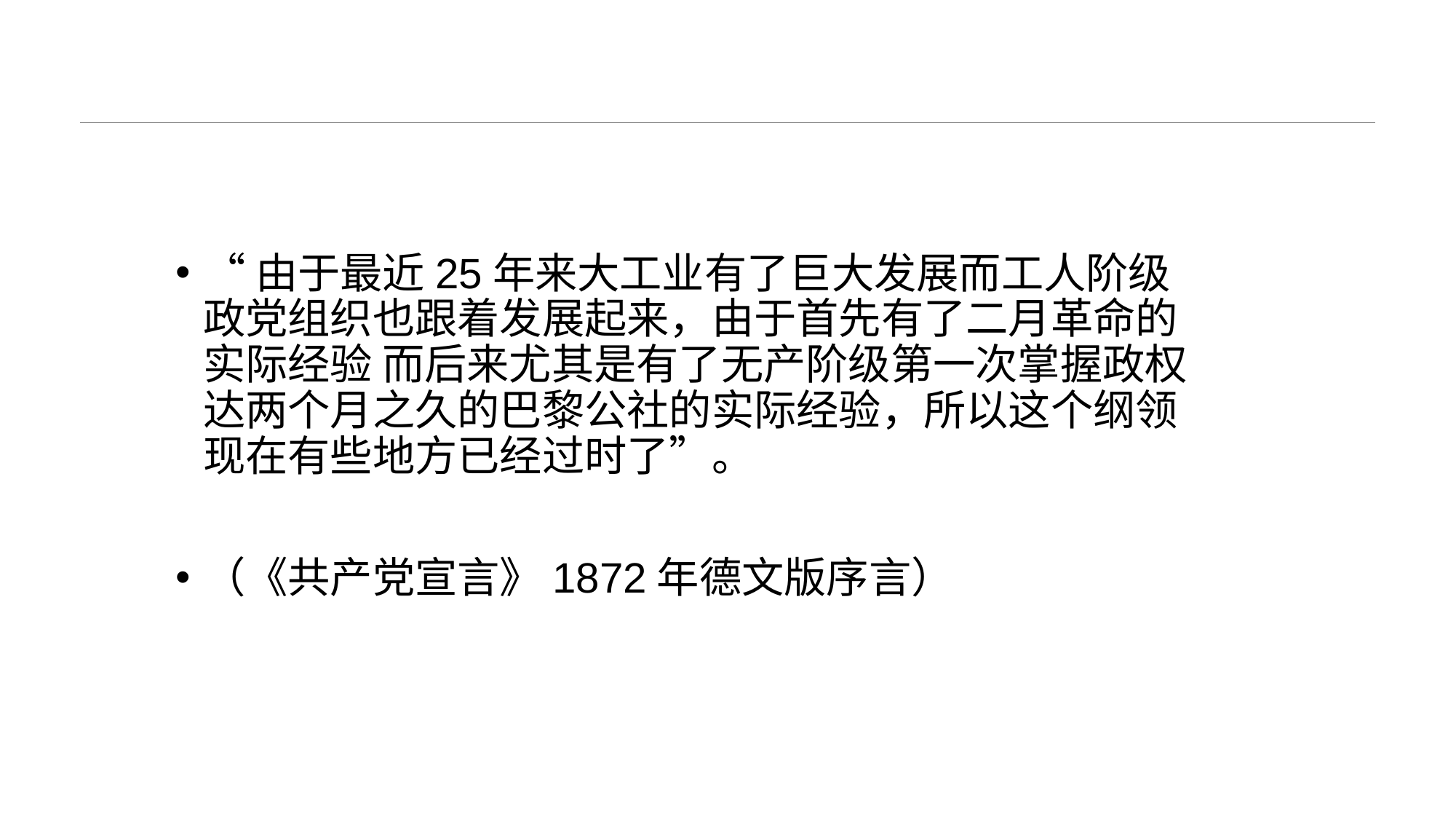

#
“由于最近25年来大工业有了巨大发展而工人阶级政党组织也跟着发展起来，由于首先有了二月革命的实际经验 而后来尤其是有了无产阶级第一次掌握政权达两个月之久的巴黎公社的实际经验，所以这个纲领现在有些地方已经过时了”。

（《共产党宣言》1872年德文版序言）